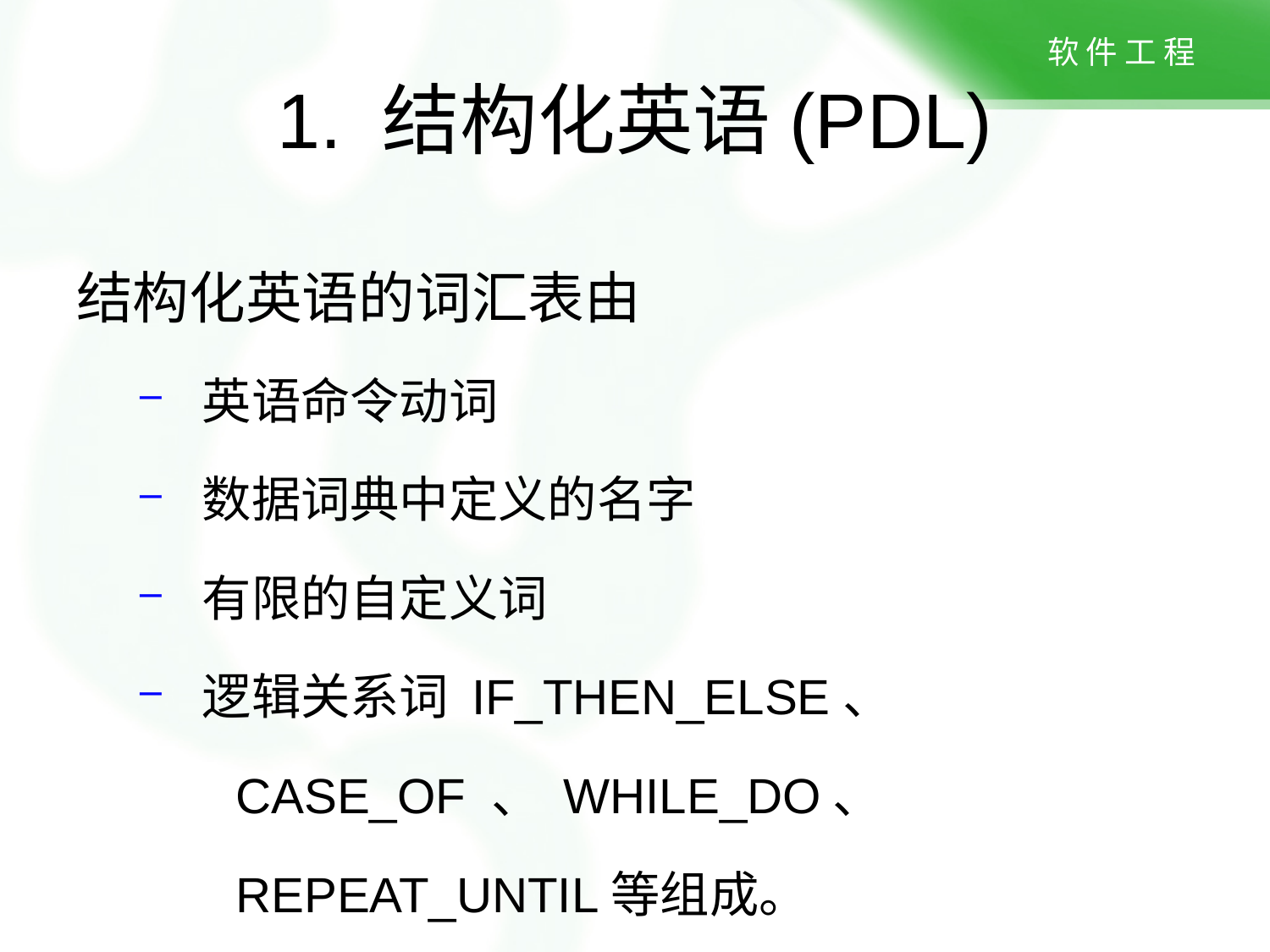

# 1. 结构化英语(PDL)
结构化英语的词汇表由
 英语命令动词
 数据词典中定义的名字
 有限的自定义词
 逻辑关系词 IF_THEN_ELSE、
       CASE_OF 、 WHILE_DO、
       REPEAT_UNTIL等组成。